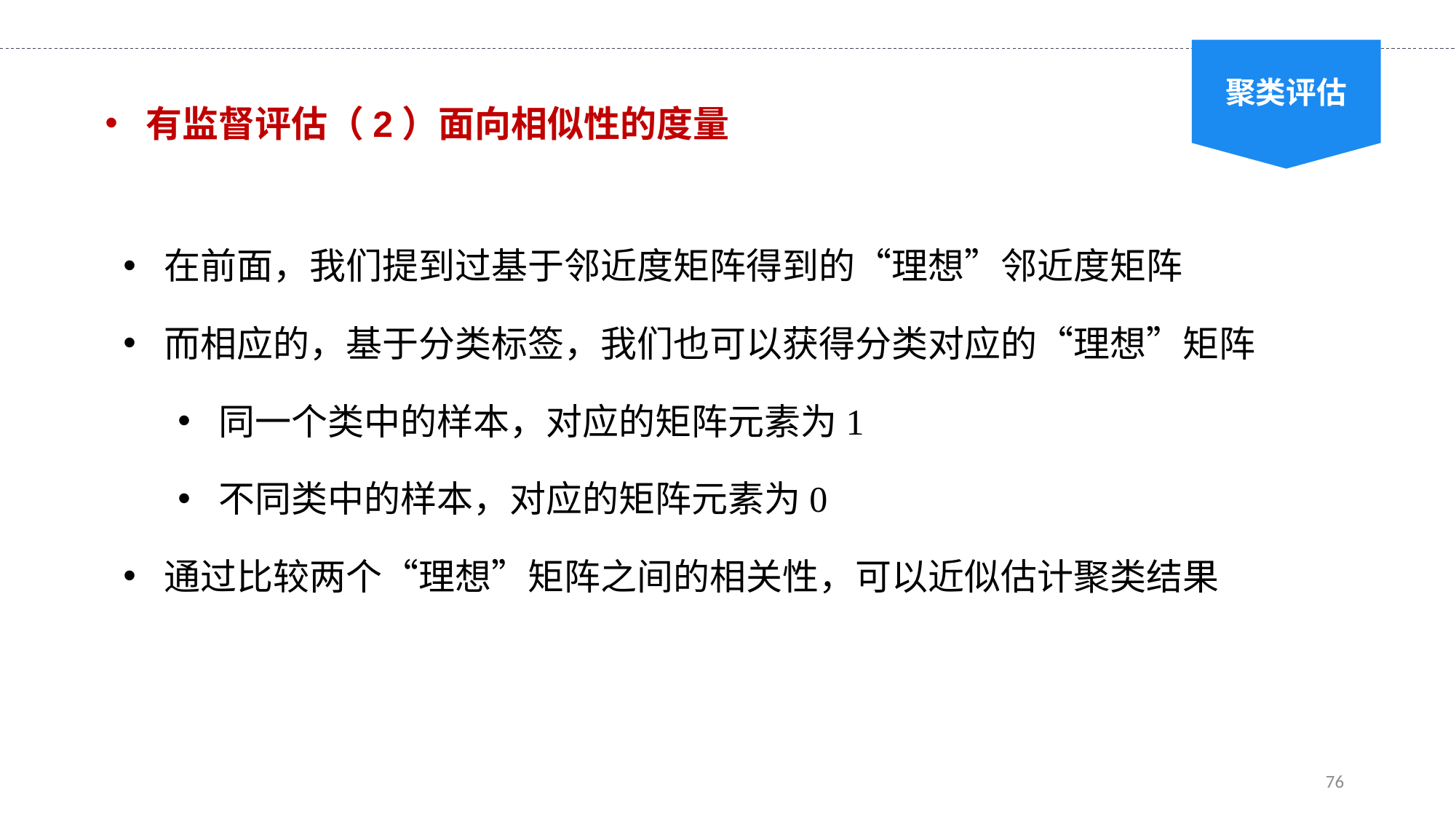

聚类评估
有监督评估（2）面向相似性的度量
在前面，我们提到过基于邻近度矩阵得到的“理想”邻近度矩阵
而相应的，基于分类标签，我们也可以获得分类对应的“理想”矩阵
同一个类中的样本，对应的矩阵元素为1
不同类中的样本，对应的矩阵元素为0
通过比较两个“理想”矩阵之间的相关性，可以近似估计聚类结果
76